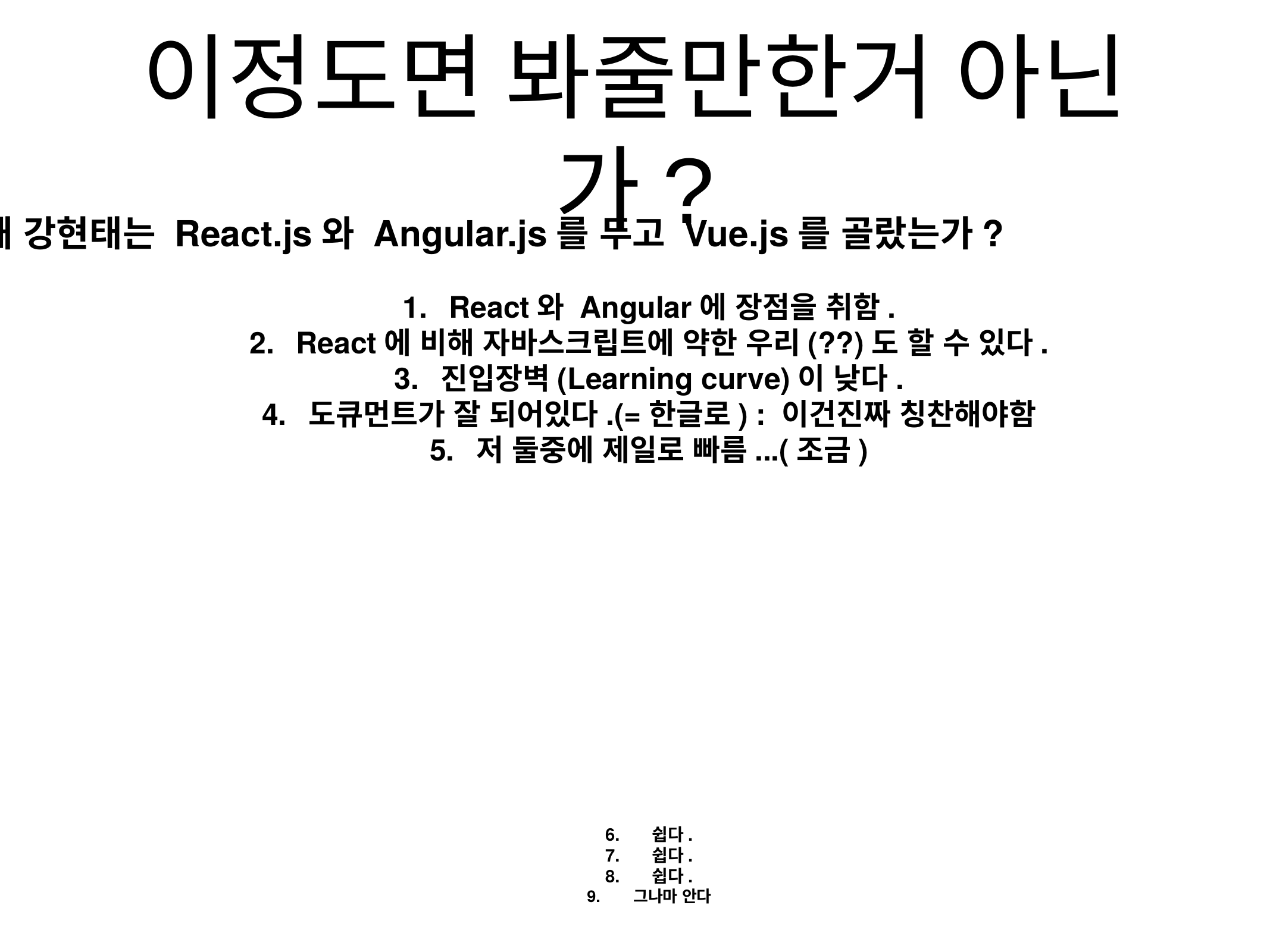

# 이정도면 봐줄만한거 아닌가?
왜 강현태는 React.js와 Angular.js를 두고 Vue.js를 골랐는가?
React와 Angular에 장점을 취함.
React에 비해 자바스크립트에 약한 우리(??)도 할 수 있다.
진입장벽(Learning curve)이 낮다.
도큐먼트가 잘 되어있다.(=한글로) : 이건진짜 칭찬해야함
저 둘중에 제일로 빠름...(조금)

쉽다.
쉽다.
쉽다.
그나마 안다